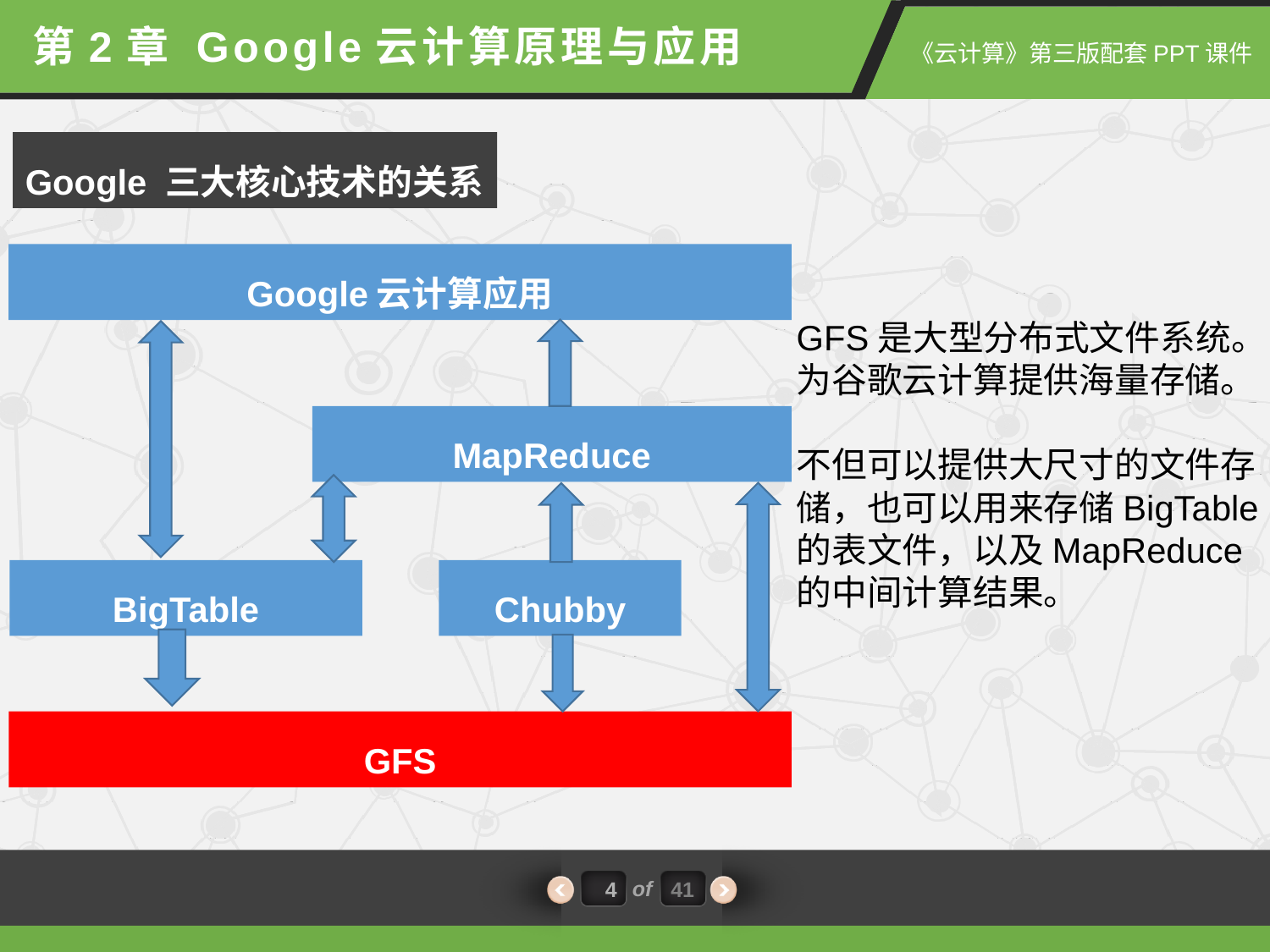

第2章 Google云计算原理与应用
Google 三大核心技术的关系
Google云计算应用

BigTable
Chubby

GFS
MapReduce
GFS是大型分布式文件系统。为谷歌云计算提供海量存储。

不但可以提供大尺寸的文件存储，也可以用来存储BigTable的表文件，以及MapReduce的中间计算结果。
4